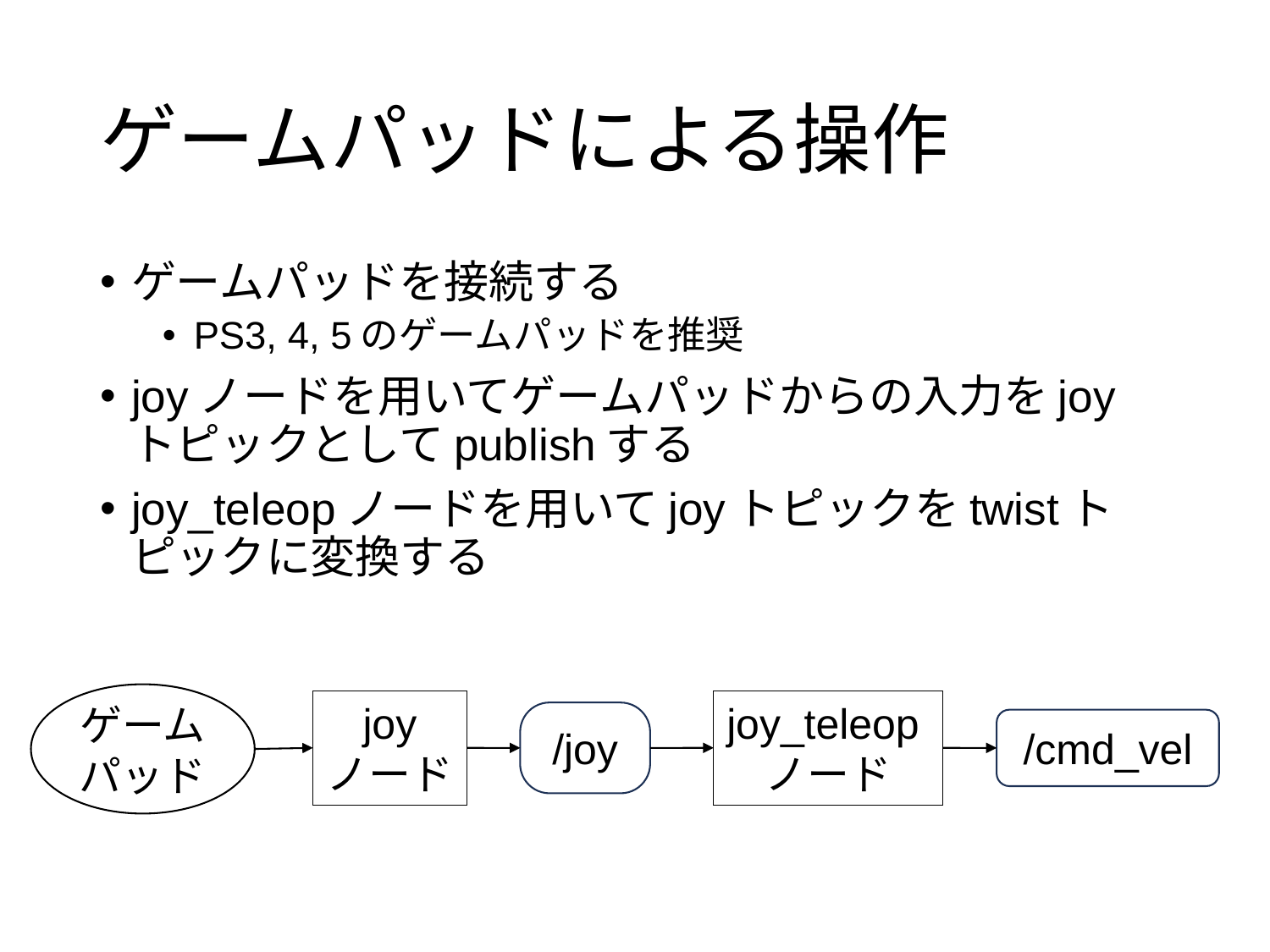

# ゲームパッドによる操作
ゲームパッドを接続する
PS3, 4, 5のゲームパッドを推奨
joyノードを用いてゲームパッドからの入力をjoyトピックとしてpublishする
joy_teleopノードを用いてjoyトピックをtwistトピックに変換する
ゲームパッド
joy_teleopノード
joy
ノード
/joy
/cmd_vel